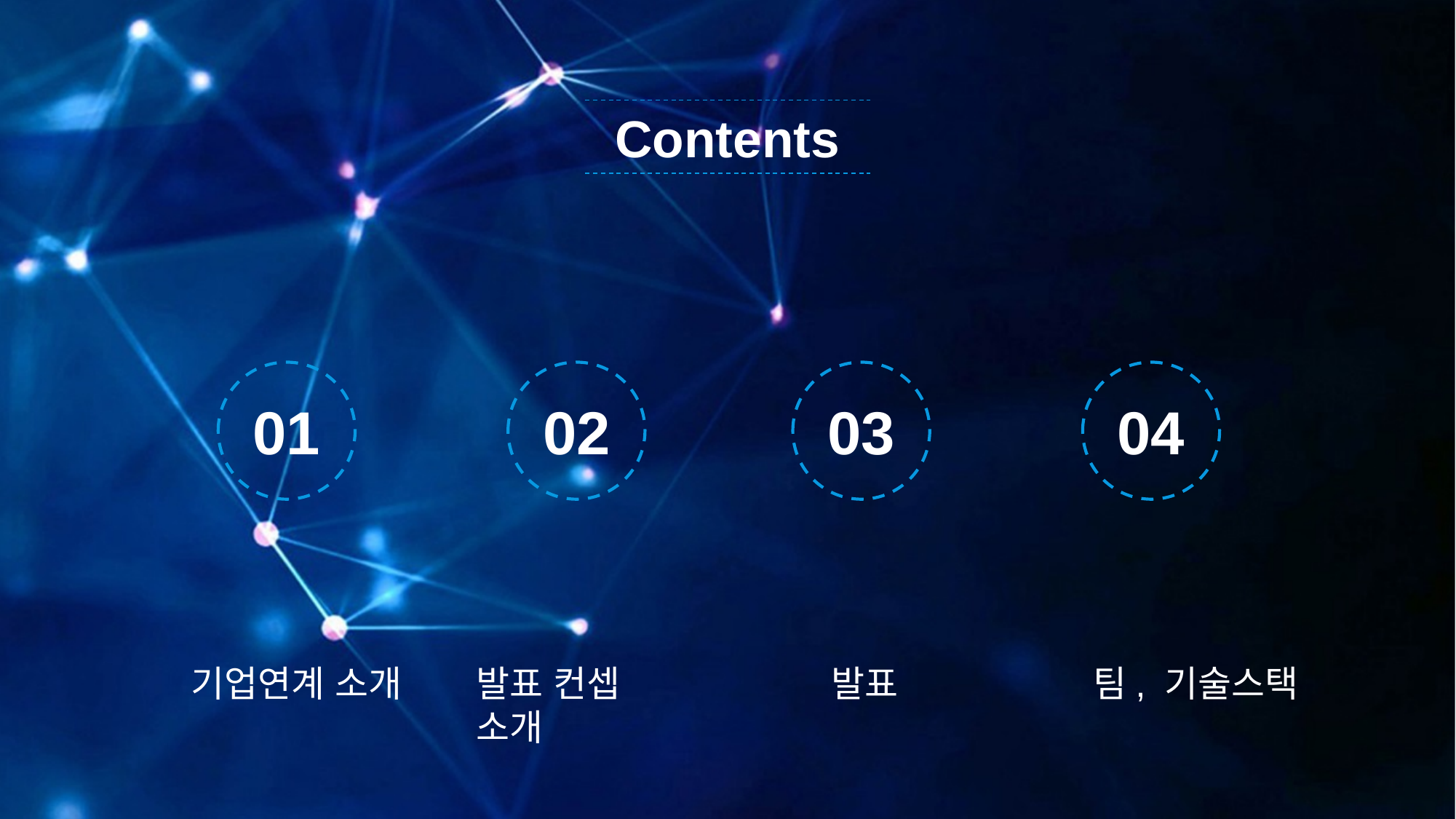

Contents
01
02
03
04
기업연계 소개
발표 컨셉 소개
발표
팀, 기술스택